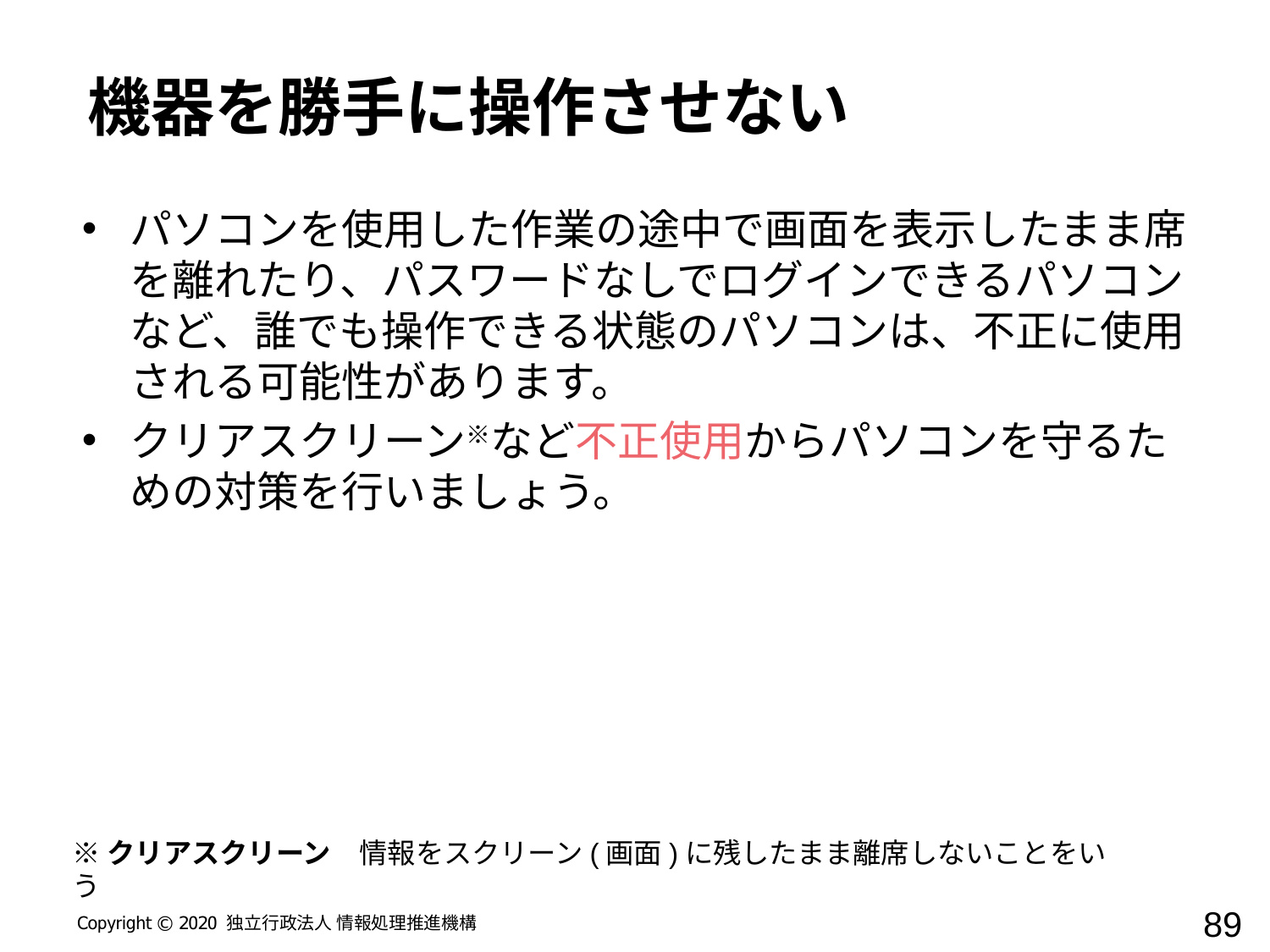

# 機器を勝手に操作させない
パソコンを使用した作業の途中で画面を表示したまま席を離れたり、パスワードなしでログインできるパソコンなど、誰でも操作できる状態のパソコンは、不正に使用される可能性があります。
クリアスクリーン※など不正使用からパソコンを守るための対策を行いましょう。
※クリアスクリーン　情報をスクリーン(画面)に残したまま離席しないことをいう